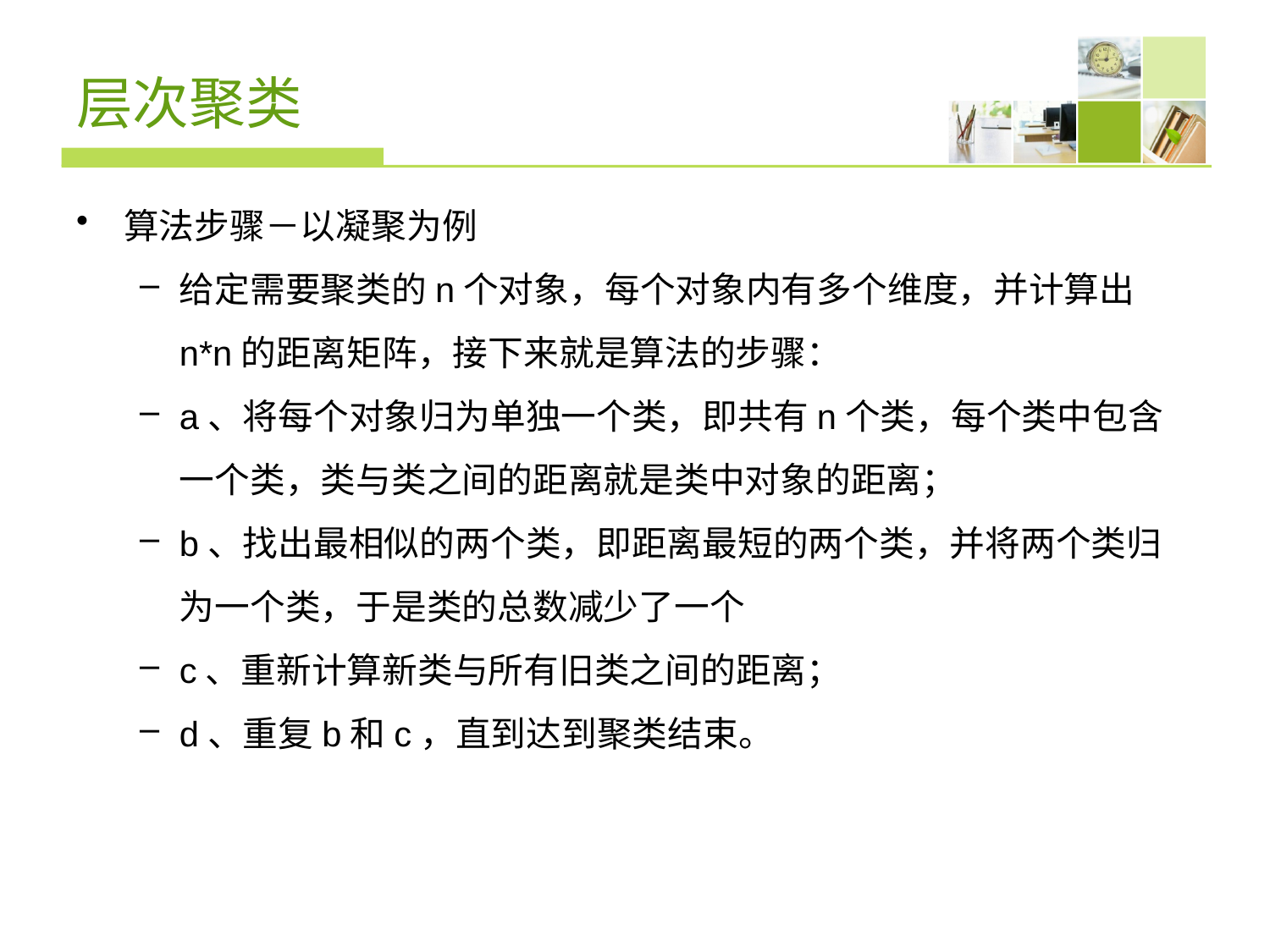

# 层次聚类
算法步骤－以凝聚为例
给定需要聚类的n个对象，每个对象内有多个维度，并计算出n*n的距离矩阵，接下来就是算法的步骤：
a、将每个对象归为单独一个类，即共有n个类，每个类中包含一个类，类与类之间的距离就是类中对象的距离；
b、找出最相似的两个类，即距离最短的两个类，并将两个类归为一个类，于是类的总数减少了一个
c、重新计算新类与所有旧类之间的距离；
d、重复b和c，直到达到聚类结束。